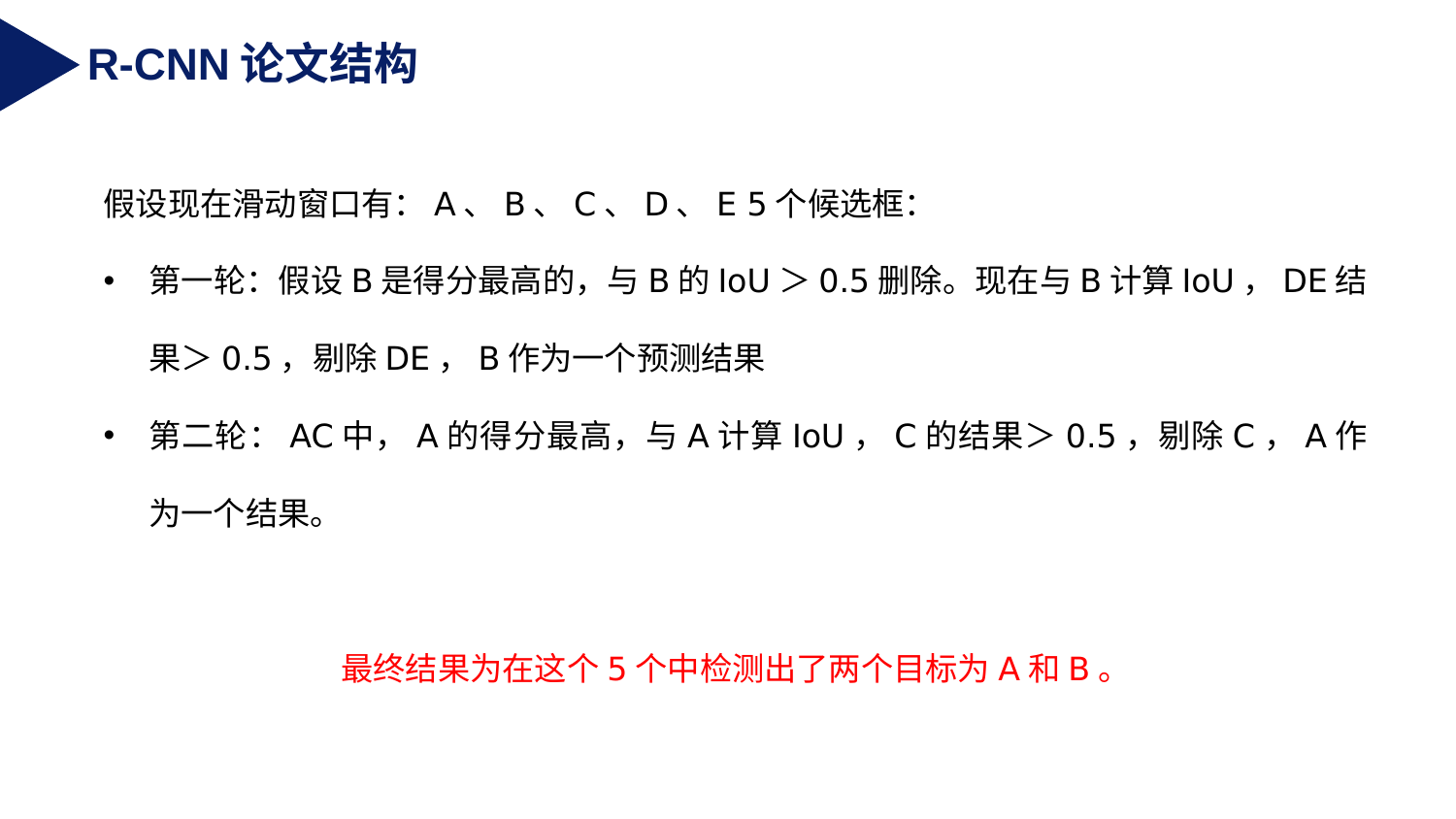

R-CNN论文结构
假设现在滑动窗口有：A、B、C、D、E 5个候选框：
第一轮：假设B是得分最高的，与B的IoU＞0.5删除。现在与B计算IoU，DE结果＞0.5，剔除DE，B作为一个预测结果
第二轮：AC中，A的得分最高，与A计算IoU，C的结果＞0.5，剔除C，A作为一个结果。

最终结果为在这个5个中检测出了两个目标为A和B。